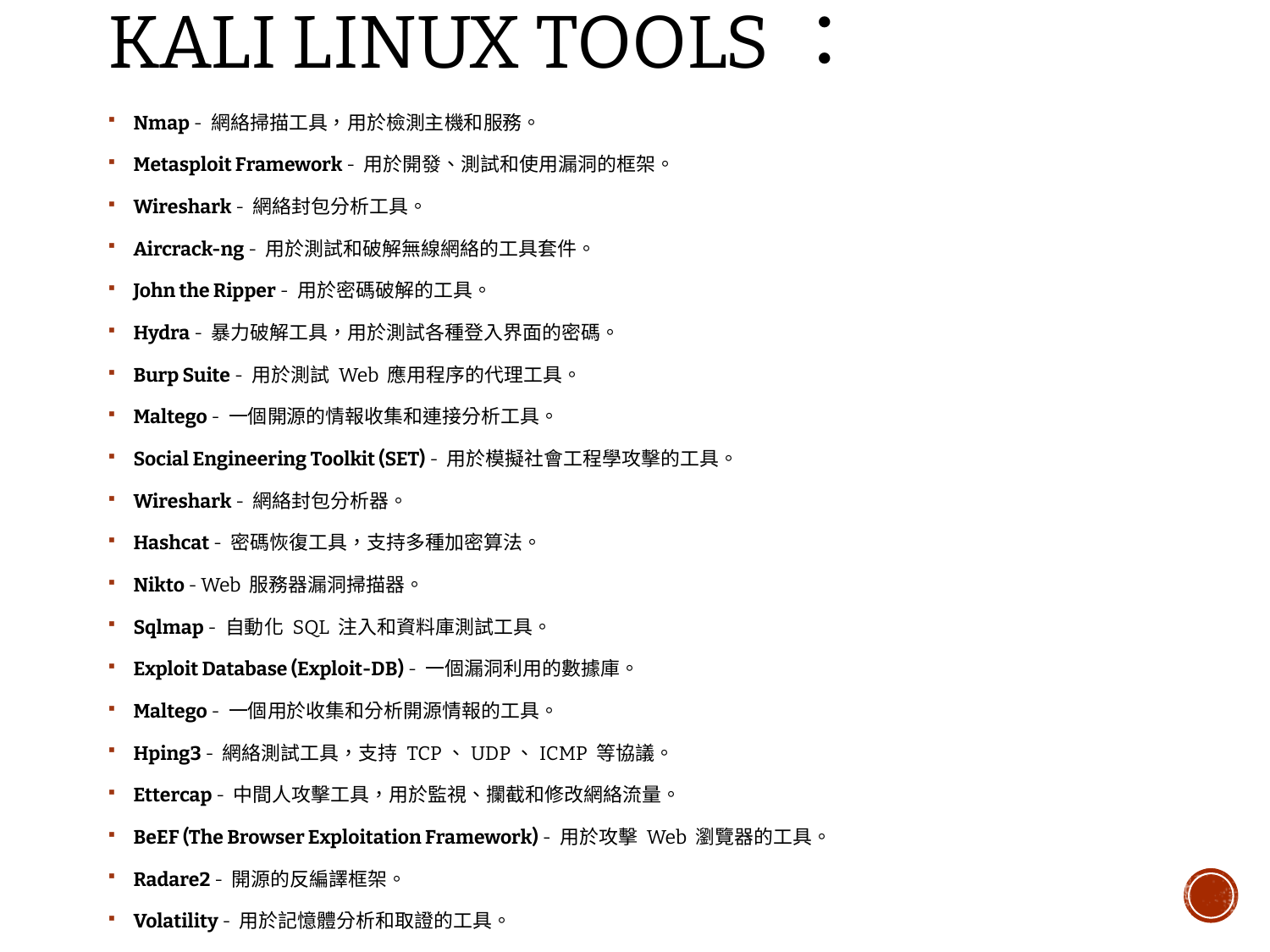

# Kali Linux Tools：
Nmap - 網絡掃描工具，用於檢測主機和服務。
Metasploit Framework - 用於開發、測試和使用漏洞的框架。
Wireshark - 網絡封包分析工具。
Aircrack-ng - 用於測試和破解無線網絡的工具套件。
John the Ripper - 用於密碼破解的工具。
Hydra - 暴力破解工具，用於測試各種登入界面的密碼。
Burp Suite - 用於測試 Web 應用程序的代理工具。
Maltego - 一個開源的情報收集和連接分析工具。
Social Engineering Toolkit (SET) - 用於模擬社會工程學攻擊的工具。
Wireshark - 網絡封包分析器。
Hashcat - 密碼恢復工具，支持多種加密算法。
Nikto - Web 服務器漏洞掃描器。
Sqlmap - 自動化 SQL 注入和資料庫測試工具。
Exploit Database (Exploit-DB) - 一個漏洞利用的數據庫。
Maltego - 一個用於收集和分析開源情報的工具。
Hping3 - 網絡測試工具，支持 TCP、UDP、ICMP 等協議。
Ettercap - 中間人攻擊工具，用於監視、攔截和修改網絡流量。
BeEF (The Browser Exploitation Framework) - 用於攻擊 Web 瀏覽器的工具。
Radare2 - 開源的反編譯框架。
Volatility - 用於記憶體分析和取證的工具。